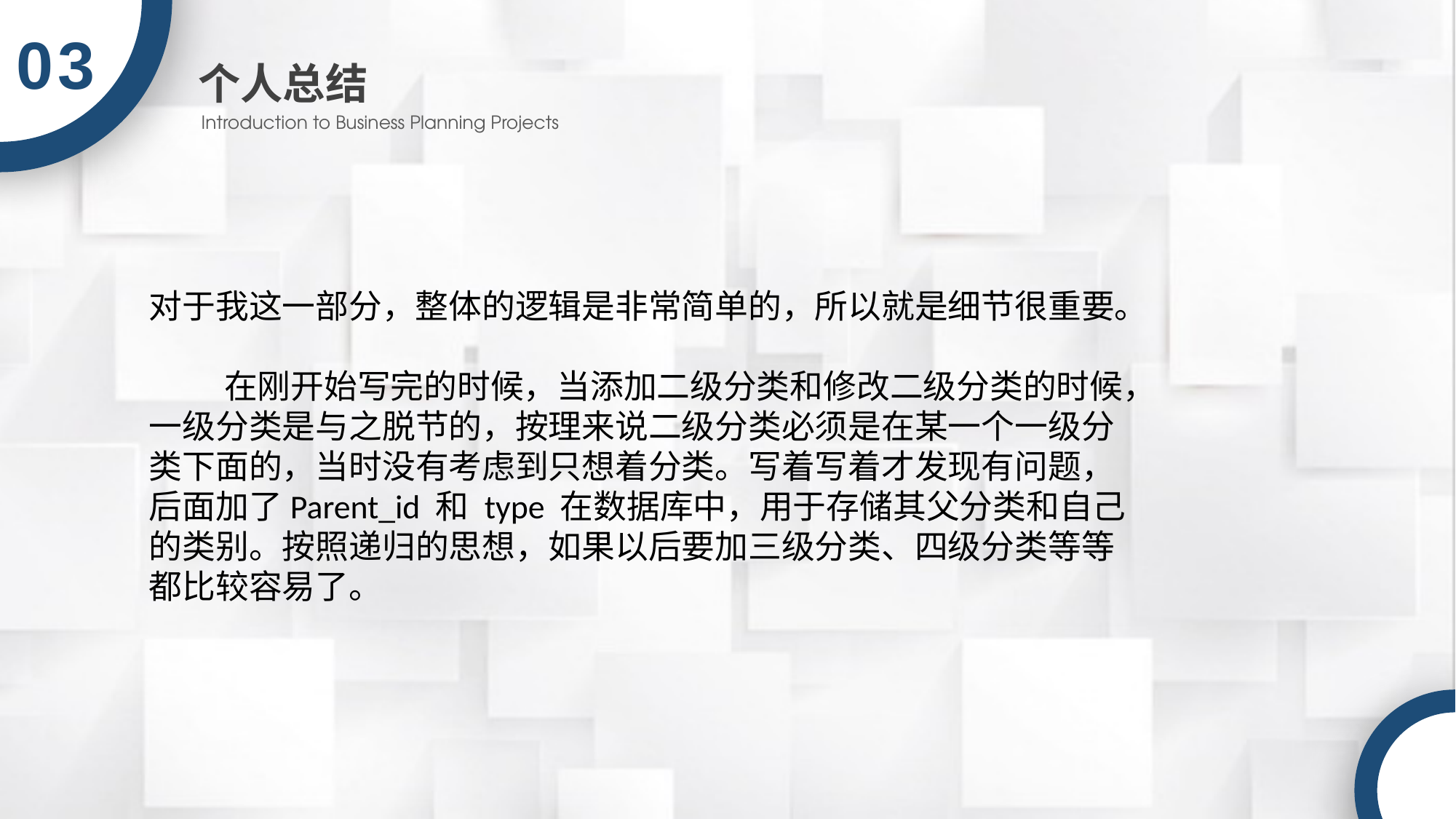

03
个人总结
Introduction to Business Planning Projects
对于我这一部分，整体的逻辑是非常简单的，所以就是细节很重要。

         在刚开始写完的时候，当添加二级分类和修改二级分类的时候，一级分类是与之脱节的，按理来说二级分类必须是在某一个一级分类下面的，当时没有考虑到只想着分类。写着写着才发现有问题，后面加了Parent_id 和 type 在数据库中，用于存储其父分类和自己的类别。按照递归的思想，如果以后要加三级分类、四级分类等等都比较容易了。